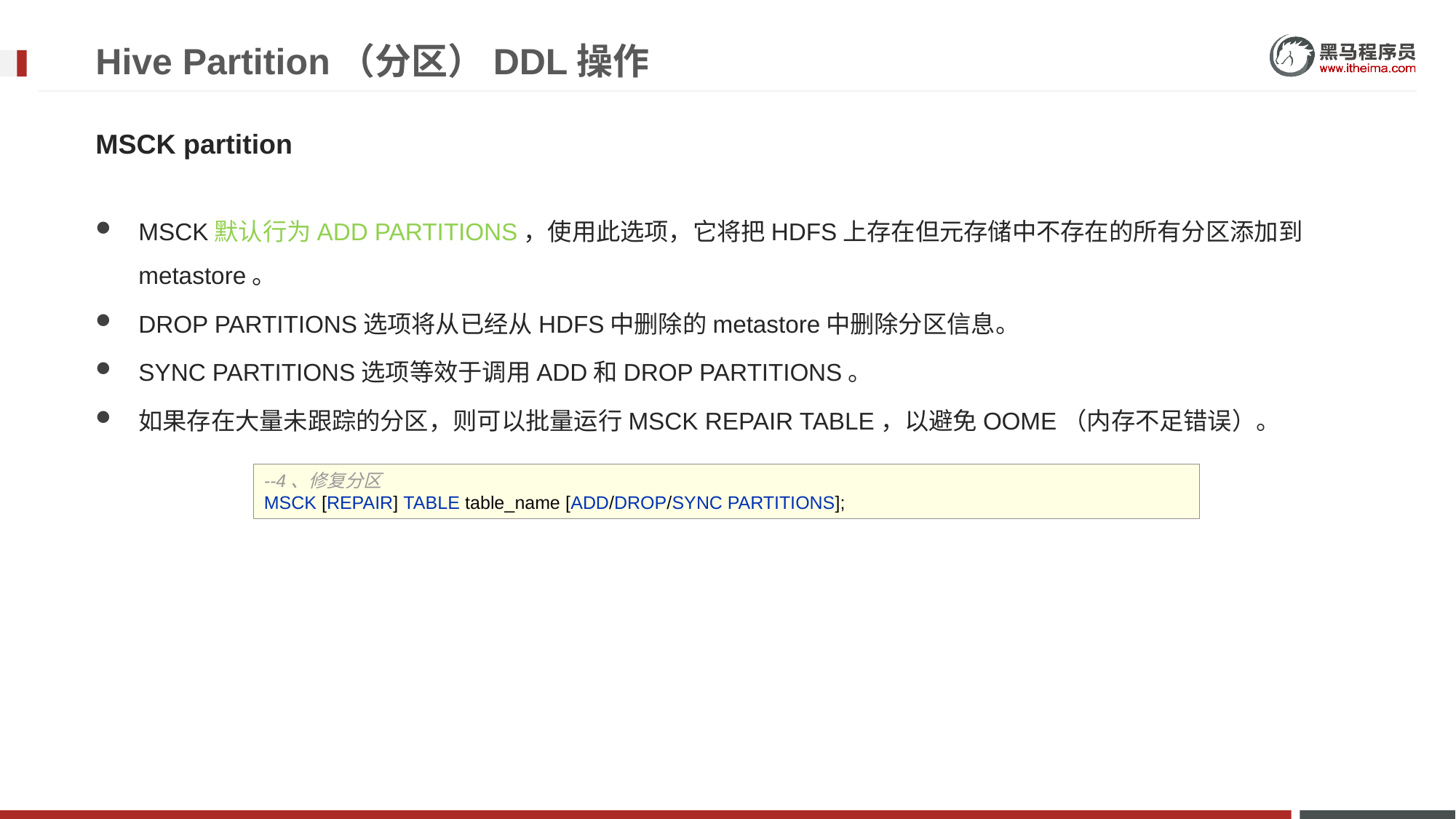

# Hive Partition（分区）DDL操作
MSCK partition
MSCK默认行为ADD PARTITIONS，使用此选项，它将把HDFS上存在但元存储中不存在的所有分区添加到metastore。
DROP PARTITIONS选项将从已经从HDFS中删除的metastore中删除分区信息。
SYNC PARTITIONS选项等效于调用ADD和DROP PARTITIONS。
如果存在大量未跟踪的分区，则可以批量运行MSCK REPAIR TABLE，以避免OOME（内存不足错误）。

--4、修复分区
MSCK [REPAIR] TABLE table_name [ADD/DROP/SYNC PARTITIONS];